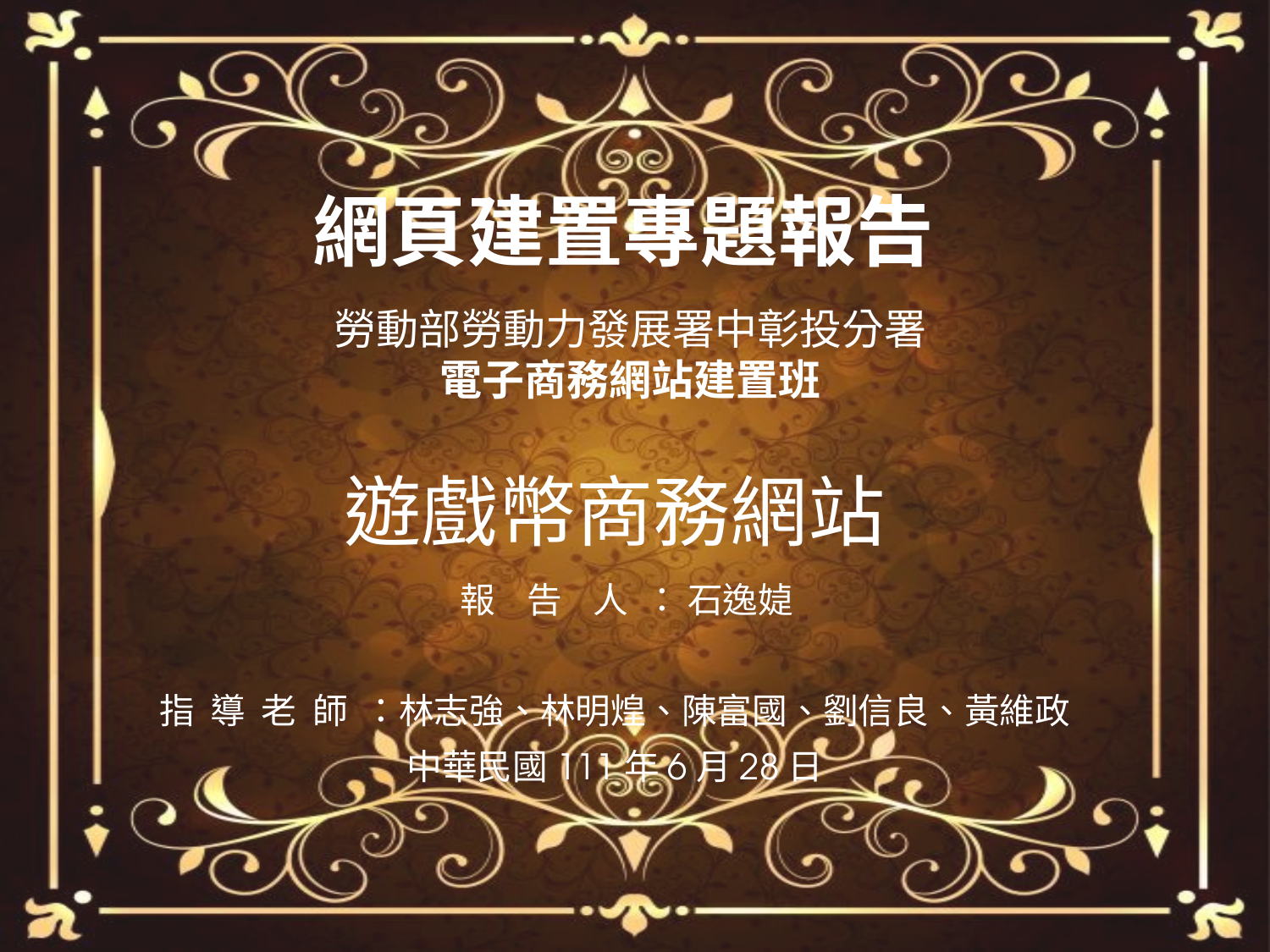

網頁建置專題報告
勞動部勞動力發展署中彰投分署
電子商務網站建置班
# 遊戲幣商務網站
  報    告    人  ： 石逸媫

指  導  老  師  ：林志強、林明煌、陳富國、劉信良、黃維政
中華民國111年6月28日